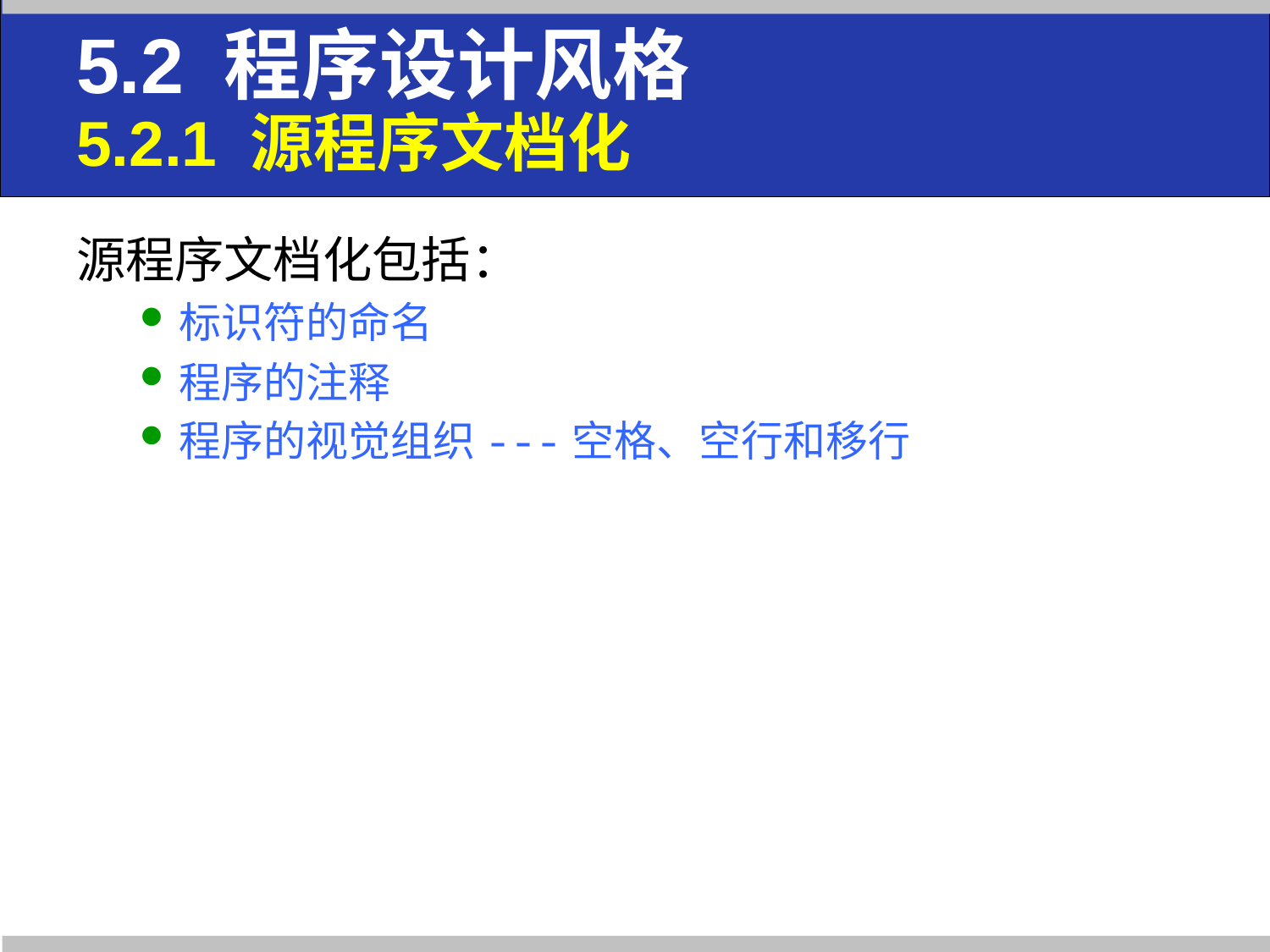

# 5.2 程序设计风格 5.2.1 源程序文档化
源程序文档化包括：
标识符的命名
程序的注释
程序的视觉组织---空格、空行和移行

651